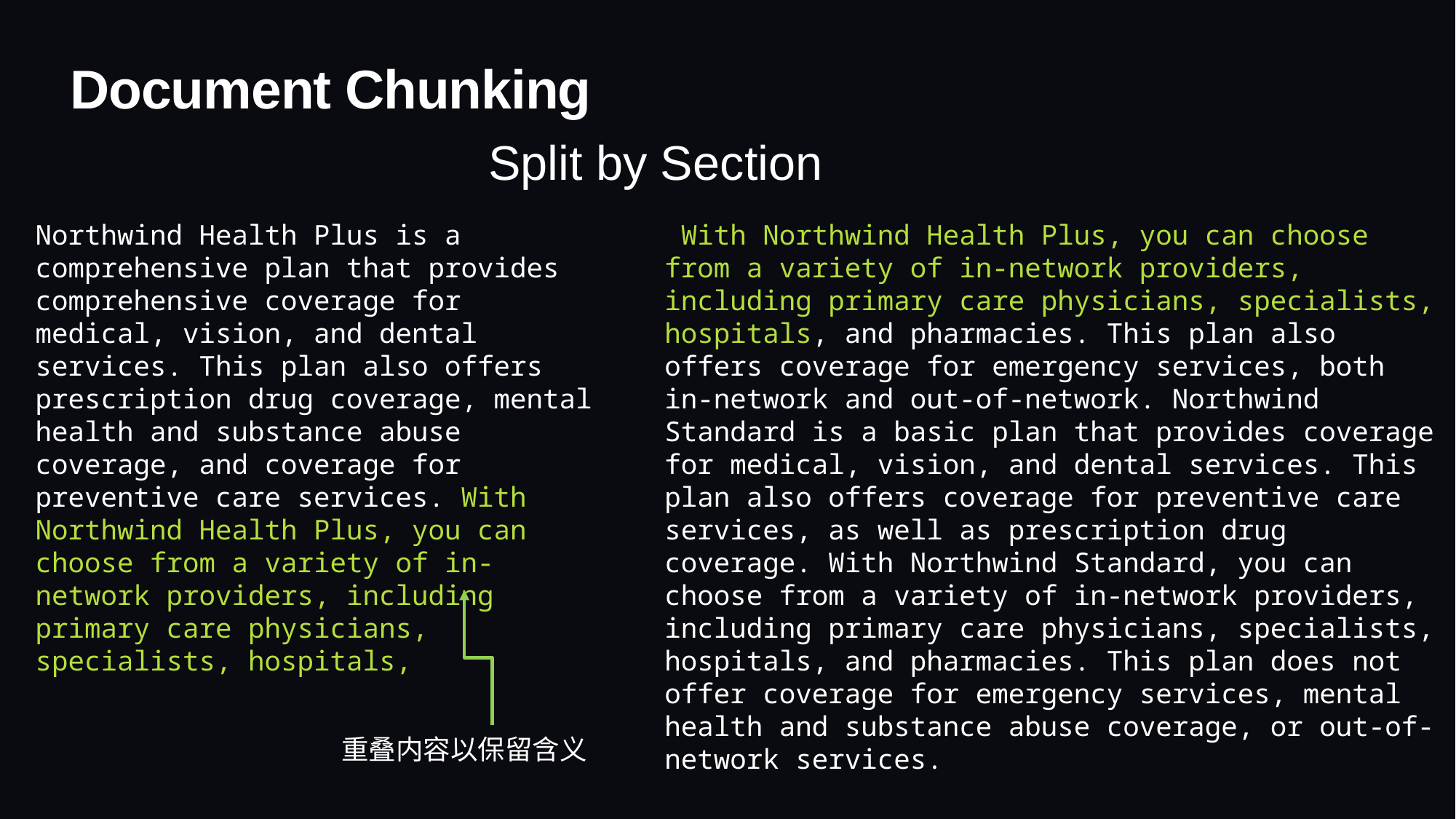

# Document Chunking
Split by Section
Northwind Health Plus is a comprehensive plan that provides comprehensive coverage for medical, vision, and dental services. This plan also offers prescription drug coverage, mental health and substance abuse coverage, and coverage for preventive care services. With Northwind Health Plus, you can choose from a variety of in-network providers, including primary care physicians, specialists, hospitals,

 With Northwind Health Plus, you can choose from a variety of in-network providers, including primary care physicians, specialists, hospitals, and pharmacies. This plan also offers coverage for emergency services, both in-network and out-of-network. Northwind Standard is a basic plan that provides coverage for medical, vision, and dental services. This plan also offers coverage for preventive care services, as well as prescription drug coverage. With Northwind Standard, you can choose from a variety of in-network providers, including primary care physicians, specialists, hospitals, and pharmacies. This plan does not offer coverage for emergency services, mental health and substance abuse coverage, or out-of-network services.

重叠内容以保留含义